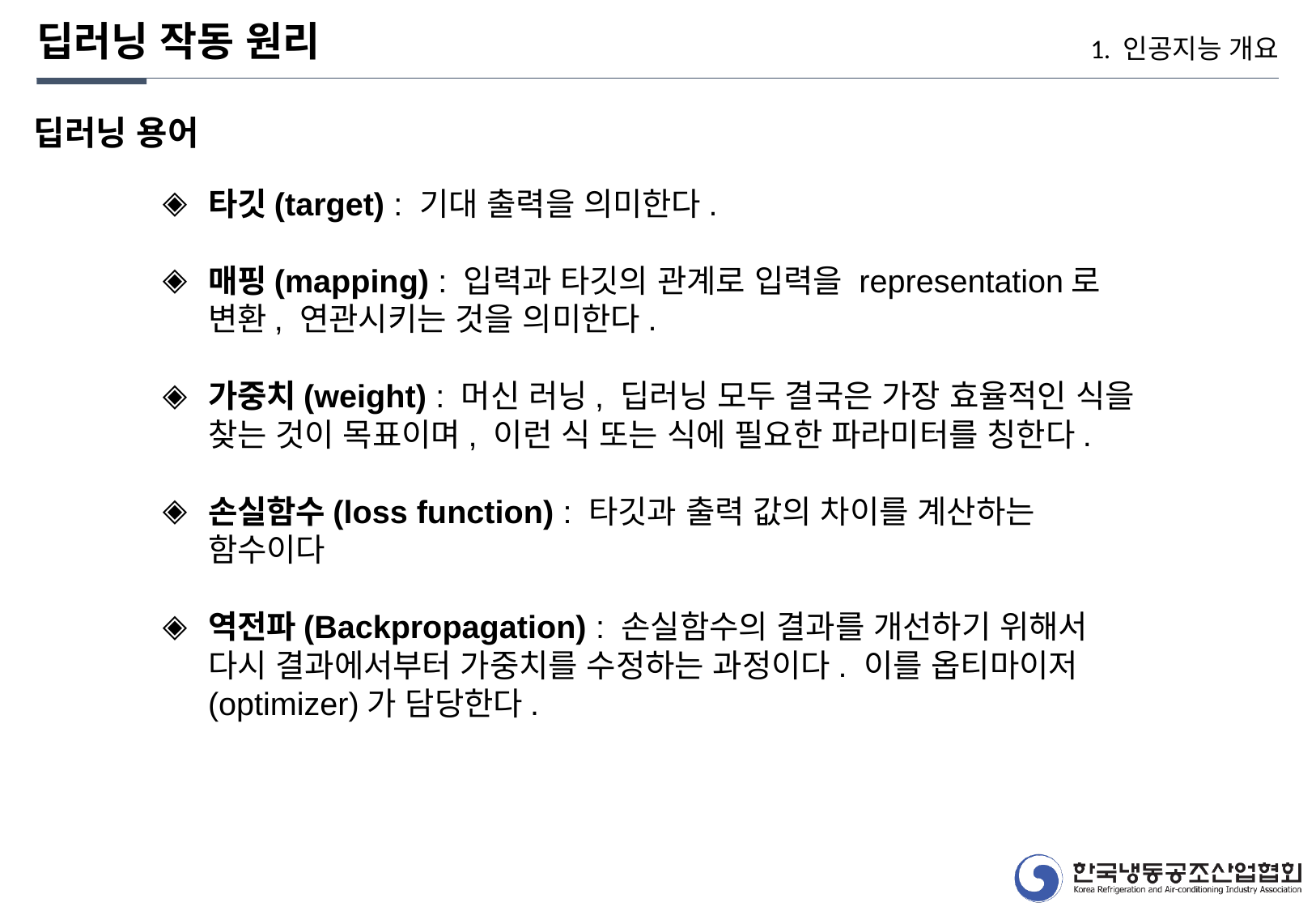

딥러닝 작동 원리
1. 인공지능 개요
딥러닝 용어
타깃(target) : 기대 출력을 의미한다.

매핑(mapping) : 입력과 타깃의 관계로 입력을 representation로 변환, 연관시키는 것을 의미한다.

가중치(weight) : 머신 러닝, 딥러닝 모두 결국은 가장 효율적인 식을 찾는 것이 목표이며, 이런 식 또는 식에 필요한 파라미터를 칭한다.

손실함수(loss function) : 타깃과 출력 값의 차이를 계산하는 함수이다

역전파(Backpropagation) : 손실함수의 결과를 개선하기 위해서 다시 결과에서부터 가중치를 수정하는 과정이다. 이를 옵티마이저(optimizer)가 담당한다.